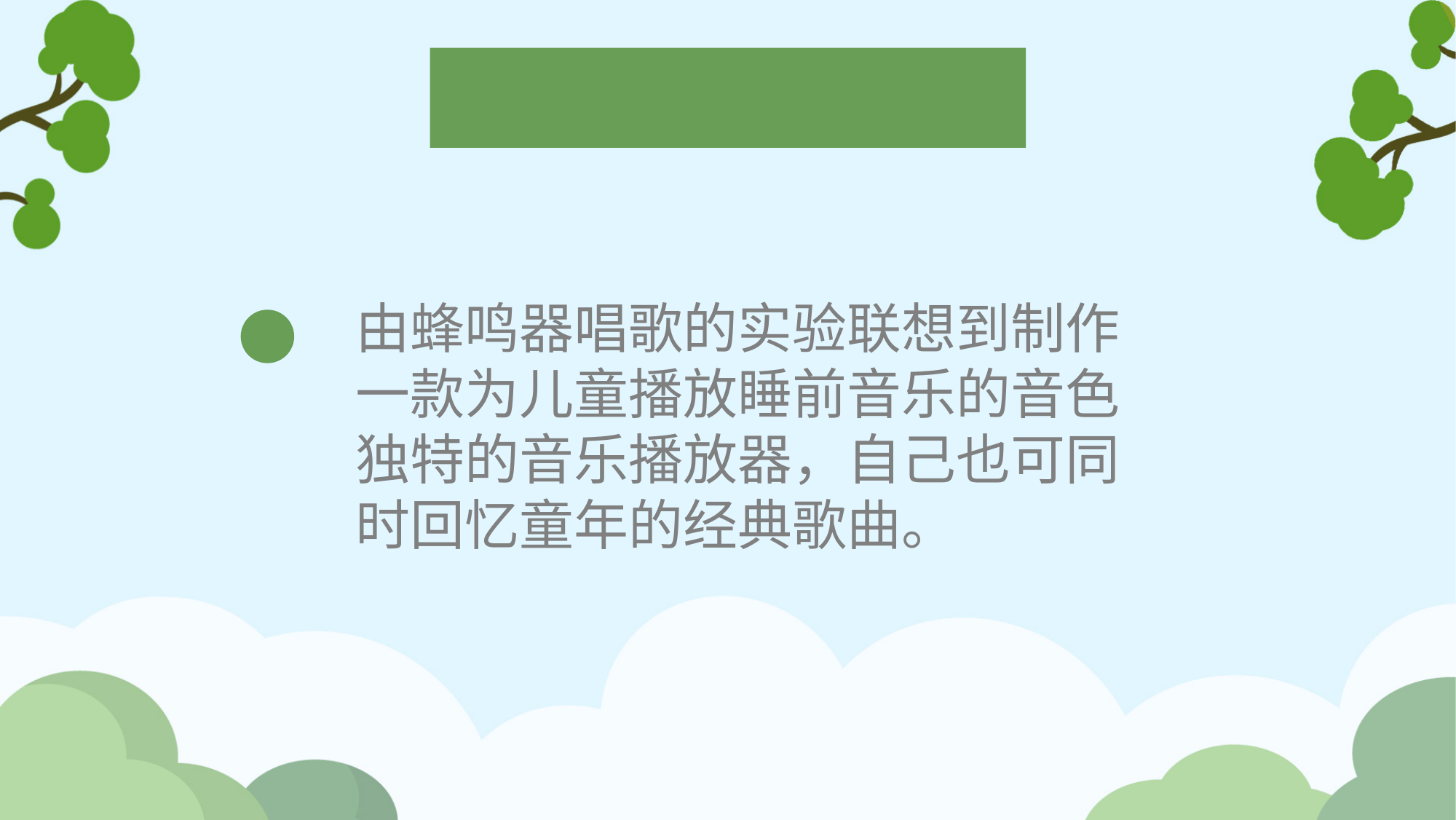

由蜂鸣器唱歌的实验联想到制作
一款为儿童播放睡前音乐的音色
独特的音乐播放器，自己也可同
时回忆童年的经典歌曲。